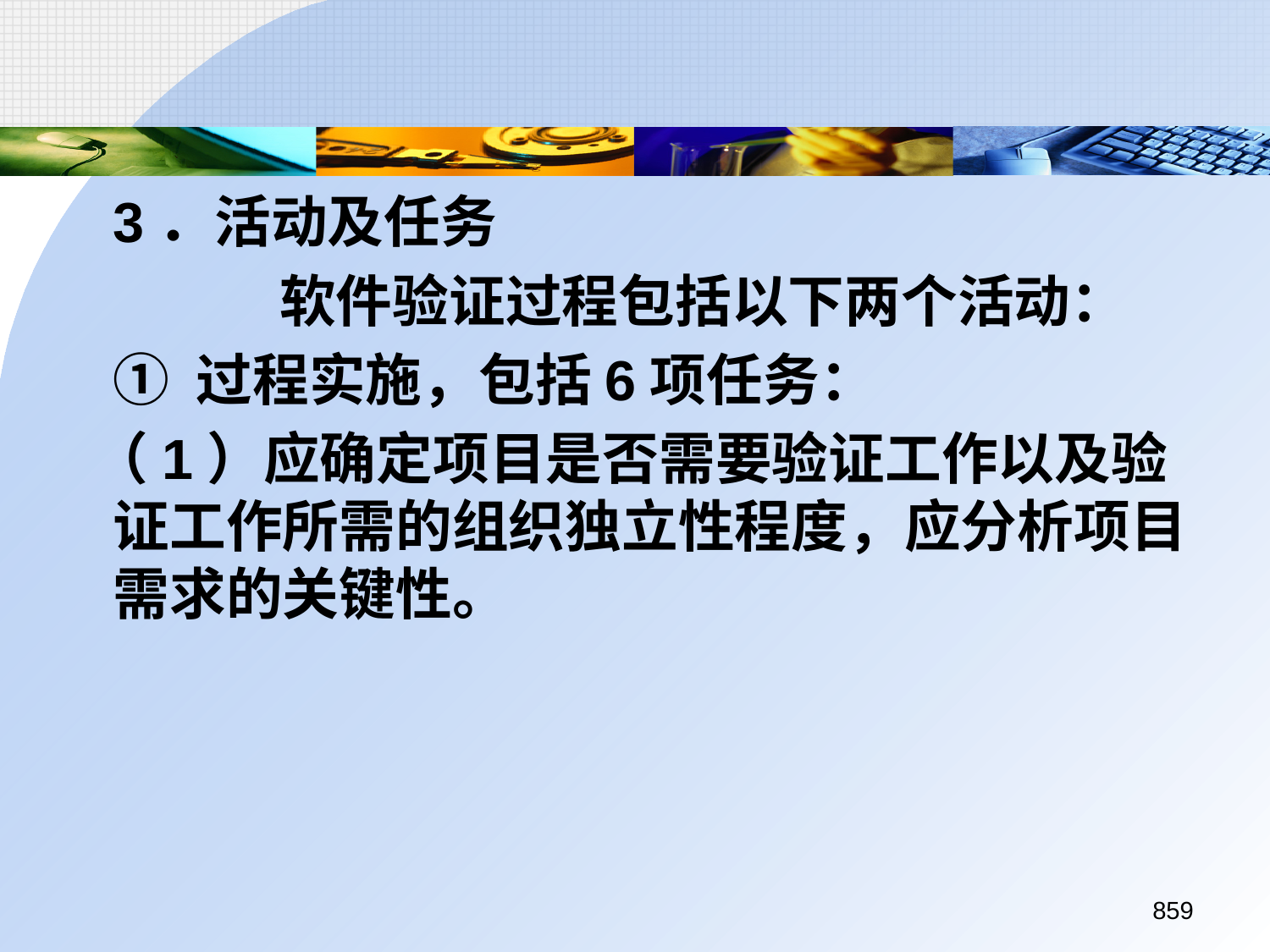

3．活动及任务
		  软件验证过程包括以下两个活动：
	① 过程实施，包括6项任务：
 （1）应确定项目是否需要验证工作以及验证工作所需的组织独立性程度，应分析项目需求的关键性。

859